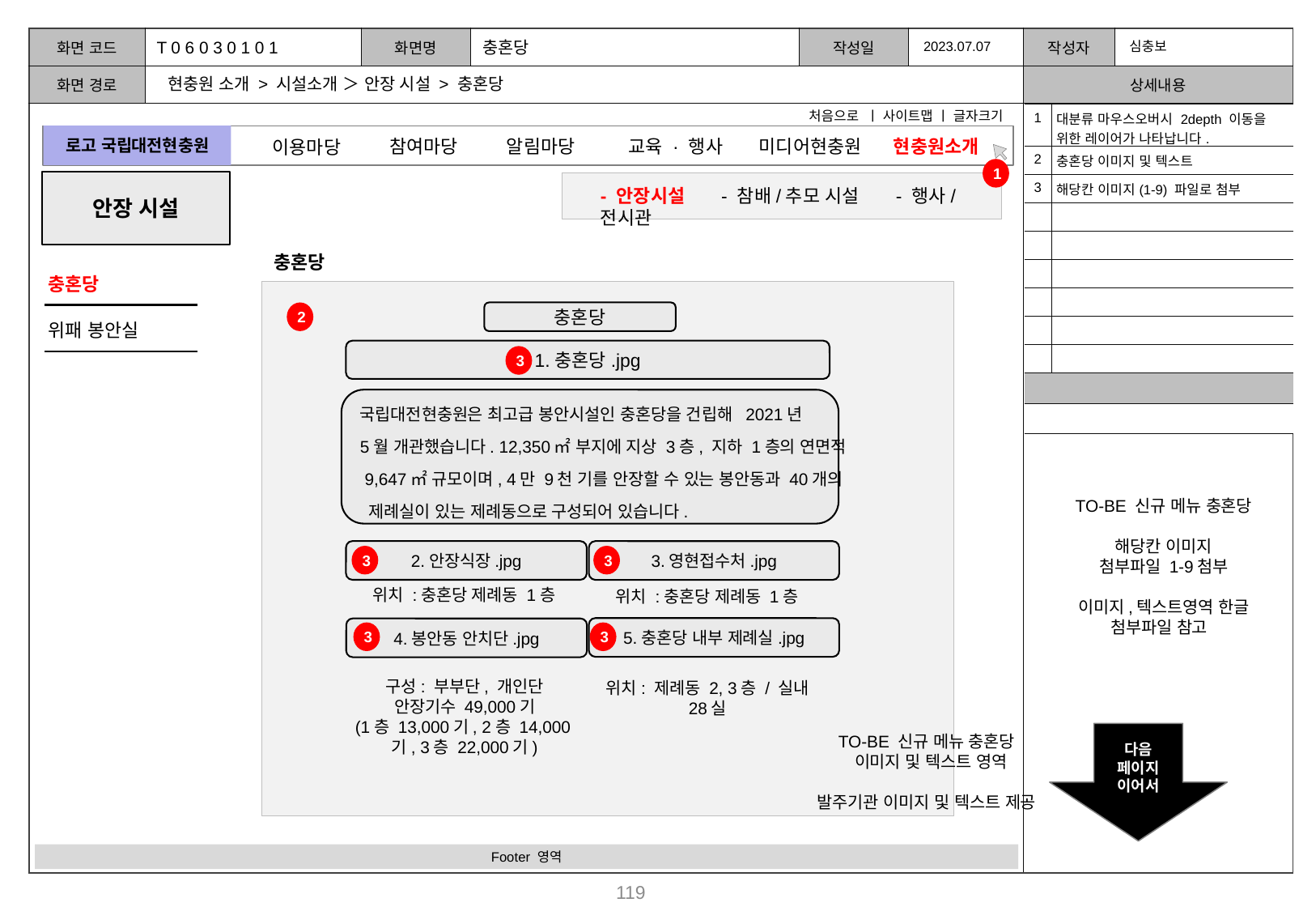

T 0 6 0 3 0 1 0 1
충혼당
2023.07.07
심충보
현충원 소개 > 시설소개 ＞ 안장 시설 > 충혼당
처음으로  ㅣ 사이트맵 ㅣ 글자크기
| 1 | 대분류 마우스오버시 2depth 이동을 위한 레이어가 나타납니다. |
| --- | --- |
| 2 | 충혼당 이미지 및 텍스트 |
| 3 | 해당칸 이미지(1-9) 파일로 첨부 |
|  |  |
|  |  |
|  |  |
|  |  |
|  |  |
|  |  |
|  |  |
|  |  |
로고 국립대전현충원

참여마당
알림마당
미디어현충원
교육 · 행사
현충원소개
이용마당

1
안장 시설

- 안장시설      - 참배/추모 시설      - 행사/전시관
충혼당
충혼당

2
충혼당
위패 봉안실
1.충혼당.jpg
3
국립대전현충원은 최고급 봉안시설인 충혼당을 건립해  2021년
5월 개관했습니다. 12,350㎡ 부지에 지상 3층, 지하 1층의 연면적
 9,647㎡ 규모이며, 4만 9천 기를 안장할 수 있는 봉안동과 40개의
 제례실이 있는 제례동으로 구성되어 있습니다.
TO-BE 신규 메뉴 충혼당

해당칸 이미지
첨부파일 1-9첨부

이미지,텍스트영역 한글 첨부파일 참고
2.안장식장.jpg
3.영현접수처.jpg
3
3
위치 :충혼당 제례동 1층
위치 :충혼당 제례동 1층
5.충혼당 내부 제례실.jpg
4.봉안동 안치단.jpg
3
3
구성: 부부단, 개인단 안장기수 49,000기
(1층 13,000기, 2층 14,000기, 3층 22,000기)
위치: 제례동 2, 3층 / 실내 28실
다음
페이지
이어서
 TO-BE 신규 메뉴 충혼당
 이미지 및 텍스트 영역

발주기관 이미지 및 텍스트 제공
Footer 영역